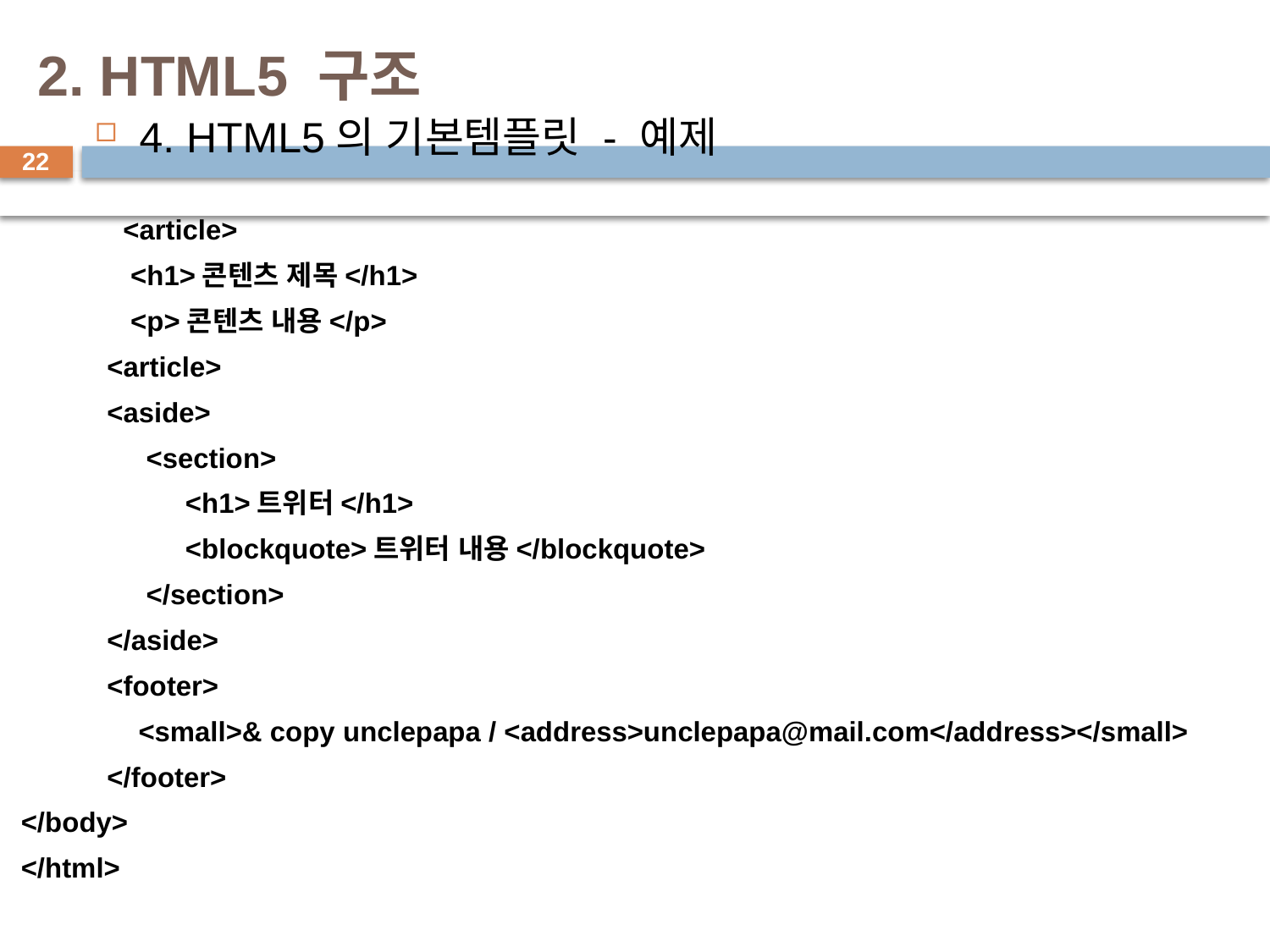

# 2. HTML5 구조
4. HTML5의 기본템플릿 - 예제

22
	<article>
                 <h1>콘텐츠 제목</h1>
                 <p>콘텐츠 내용</p>
              <article>
              <aside>
                   <section>
                        <h1>트위터</h1>
                        <blockquote>트위터 내용</blockquote>
                   </section>
              </aside>
              <footer>
                  <small>& copy unclepapa / <address>unclepapa@mail.com</address></small>
              </footer>
   </body>
   </html>